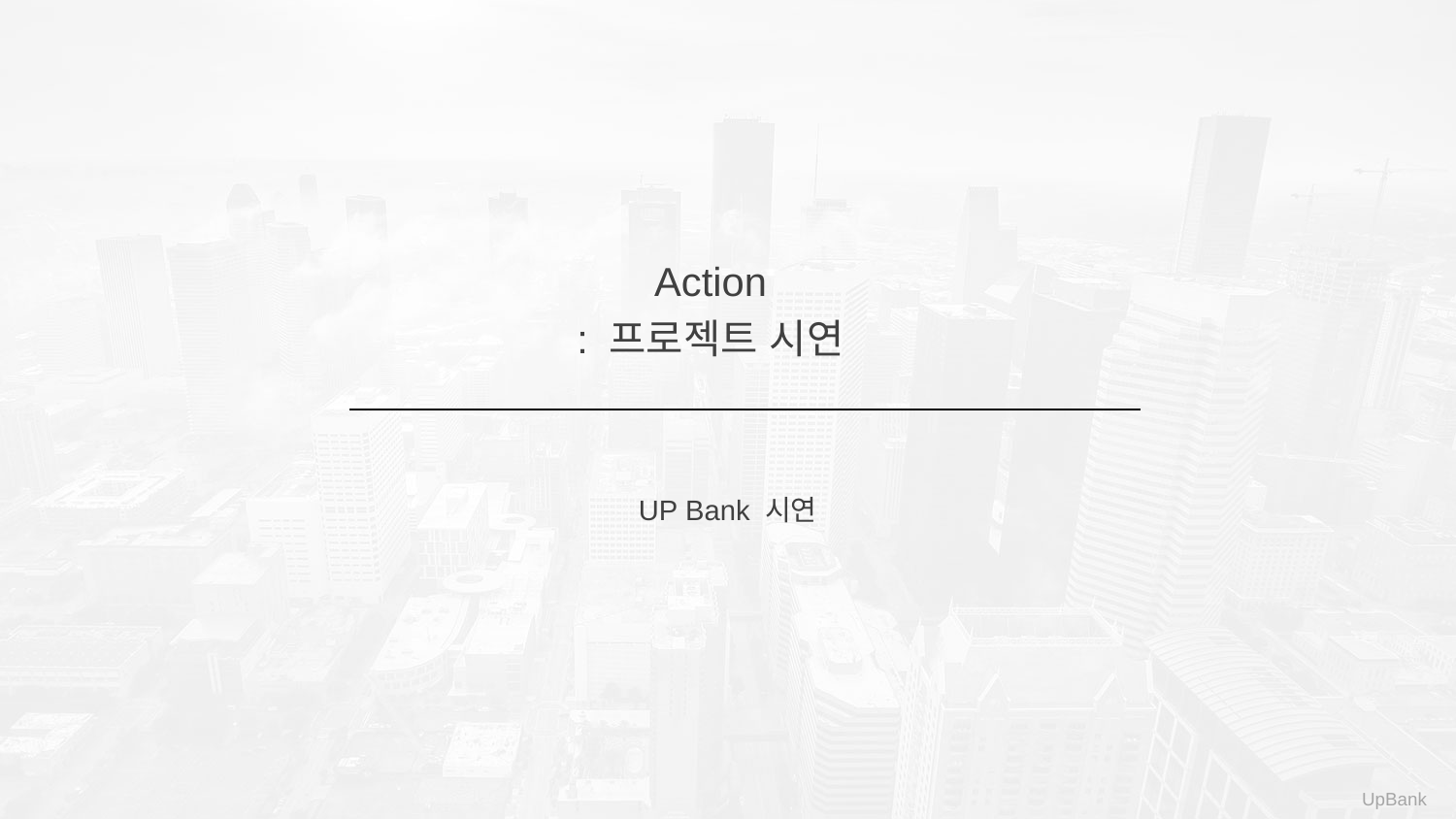

Action
: 프로젝트 시연
UP Bank 시연